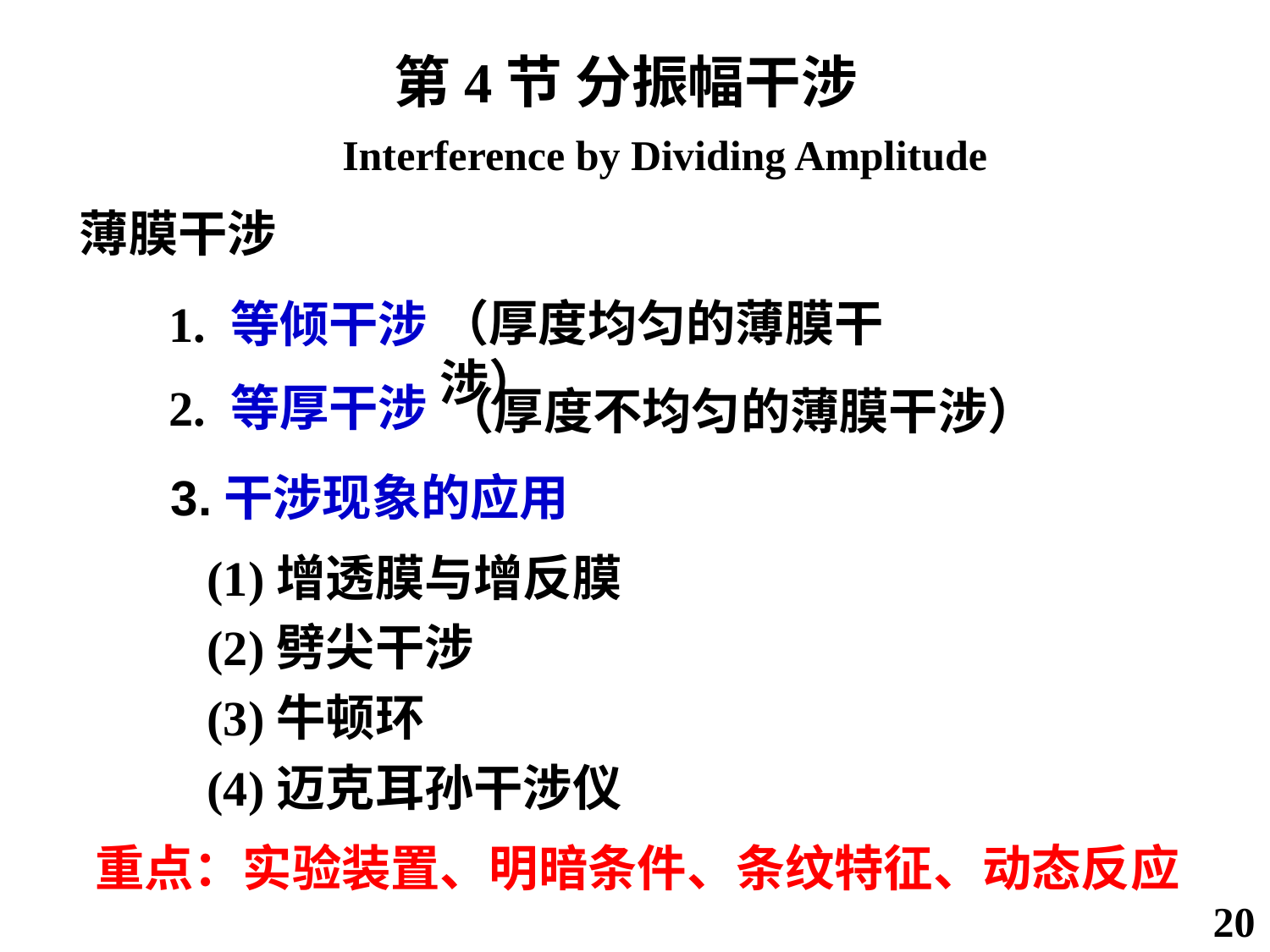

第4节 分振幅干涉
     Interference by Dividing Amplitude
薄膜干涉
（厚度均匀的薄膜干涉）
1. 等倾干涉
2. 等厚干涉
（厚度不均匀的薄膜干涉）
3.干涉现象的应用
(1)增透膜与增反膜
(2)劈尖干涉
(3)牛顿环
(4)迈克耳孙干涉仪
重点：实验装置、明暗条件、条纹特征、动态反应
20